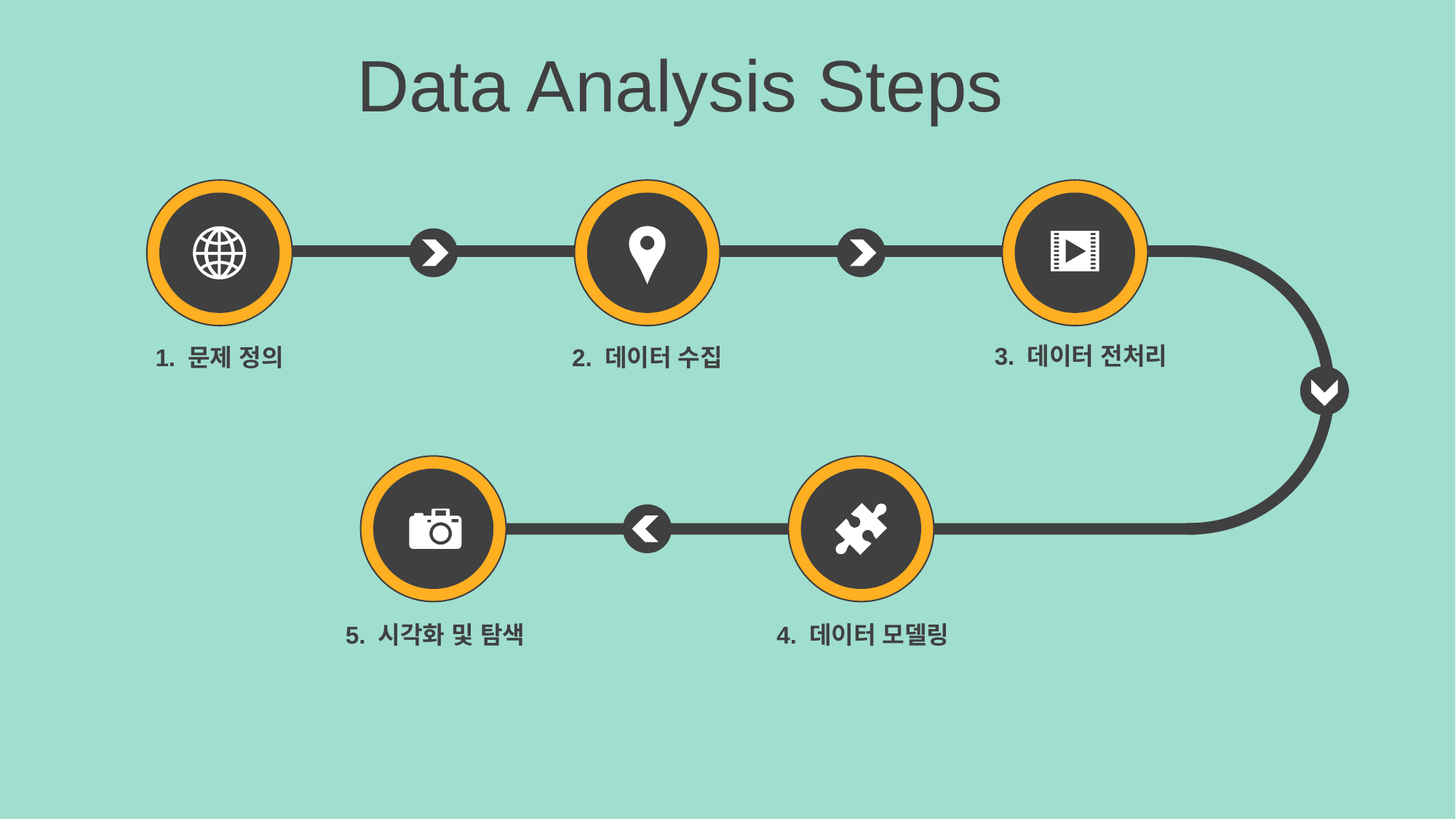

Data Analysis Steps

3. 데이터 전처리
1. 문제 정의

2. 데이터 수집

5. 시각화 및 탐색
4. 데이터 모델링